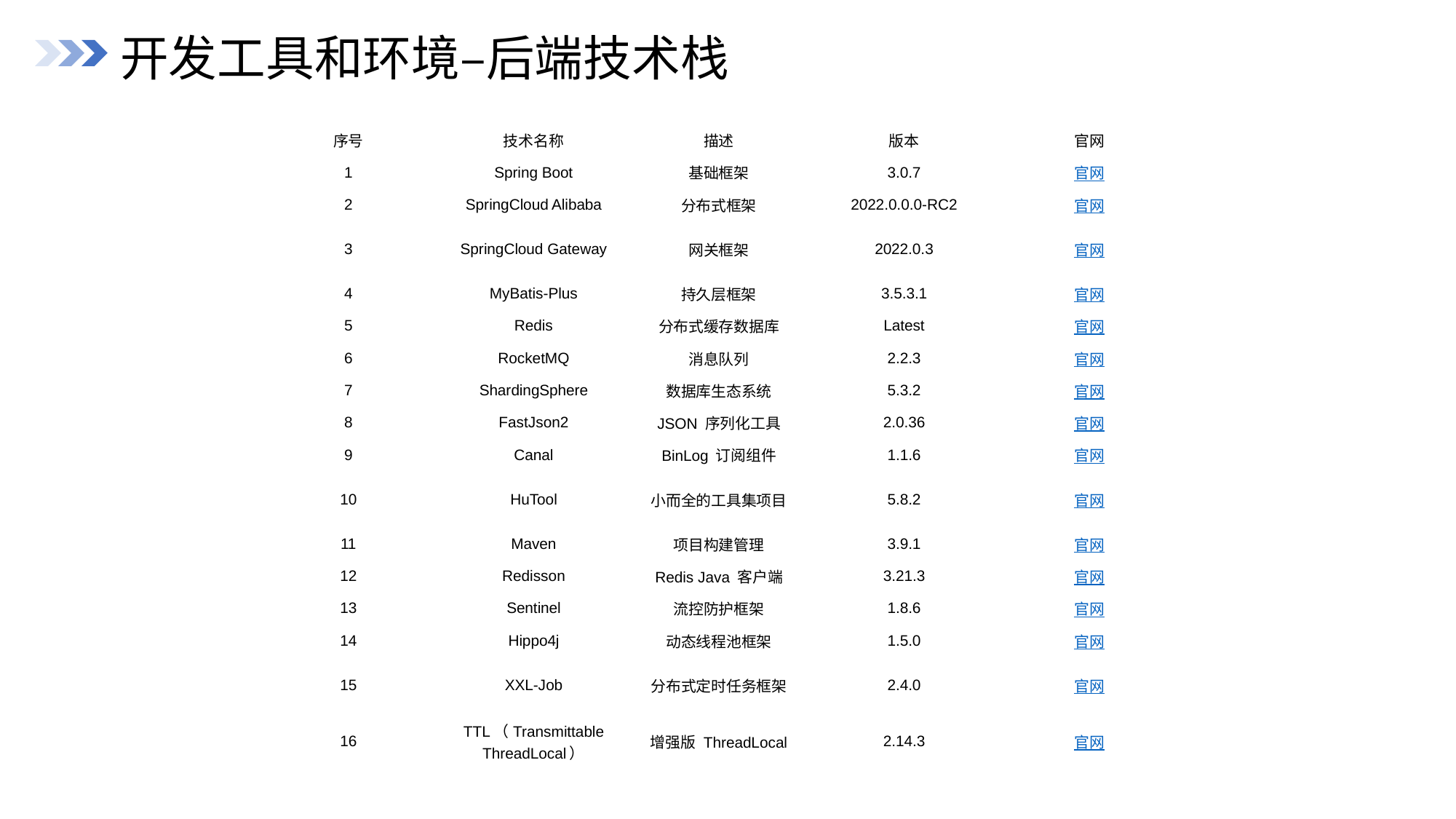

开发工具和环境–后端技术栈

| 序号 | 技术名称 | 描述 | 版本 | 官网 |
| --- | --- | --- | --- | --- |
| 1 | Spring Boot | 基础框架 | 3.0.7 | 官网 |
| 2 | SpringCloud Alibaba | 分布式框架 | 2022.0.0.0-RC2 | 官网 |
| 3 | SpringCloud Gateway | 网关框架 | 2022.0.3 | 官网 |
| 4 | MyBatis-Plus | 持久层框架 | 3.5.3.1 | 官网 |
| 5 | Redis | 分布式缓存数据库 | Latest | 官网 |
| 6 | RocketMQ | 消息队列 | 2.2.3 | 官网 |
| 7 | ShardingSphere | 数据库生态系统 | 5.3.2 | 官网 |
| 8 | FastJson2 | JSON 序列化工具 | 2.0.36 | 官网 |
| 9 | Canal | BinLog 订阅组件 | 1.1.6 | 官网 |
| 10 | HuTool | 小而全的工具集项目 | 5.8.2 | 官网 |
| 11 | Maven | 项目构建管理 | 3.9.1 | 官网 |
| 12 | Redisson | Redis Java 客户端 | 3.21.3 | 官网 |
| 13 | Sentinel | 流控防护框架 | 1.8.6 | 官网 |
| 14 | Hippo4j | 动态线程池框架 | 1.5.0 | 官网 |
| 15 | XXL-Job | 分布式定时任务框架 | 2.4.0 | 官网 |
| 16 | TTL（Transmittable ThreadLocal） | 增强版 ThreadLocal | 2.14.3 | 官网 |